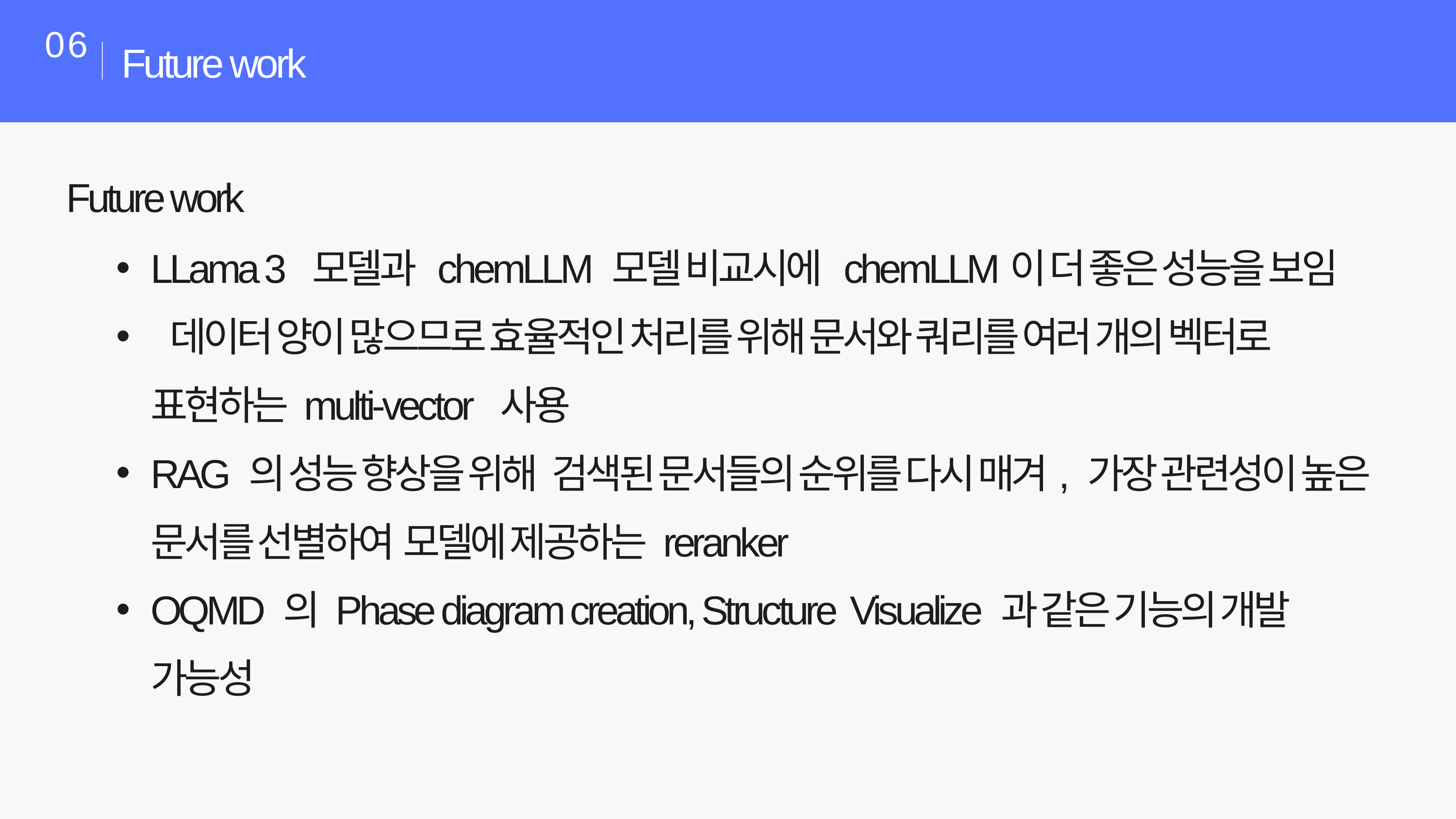

Future work

06

Future work
LLama 3  모델과  chemLLM 모델 비교시에  chemLLM이 더 좋은 성능을 보임
 데이터 양이 많으므로 효율적인 처리를 위해 문서와 쿼리를 여러 개의 벡터로 표현하는 multi-vector  사용
RAG 의 성능 향상을 위해   검색된 문서들의 순위를 다시 매겨, 가장 관련성이 높은 문서를 선별하여  모델에 제공하는 reranker
OQMD 의 Phase diagram creation, Structure  Visualize 과 같은 기능의 개발 가능성